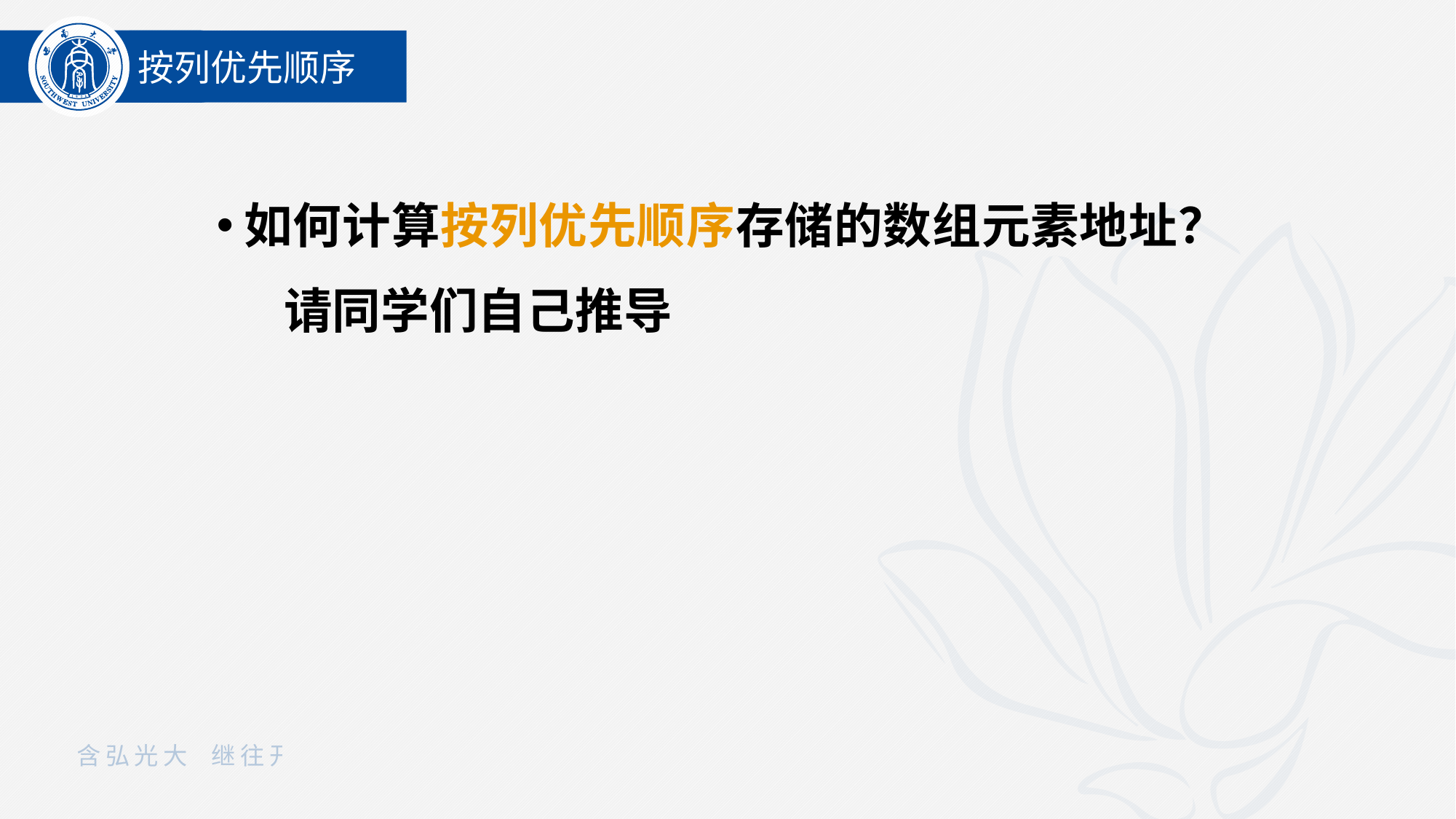

按列优先顺序
如何计算按列优先顺序存储的数组元素地址？
     请同学们自己推导